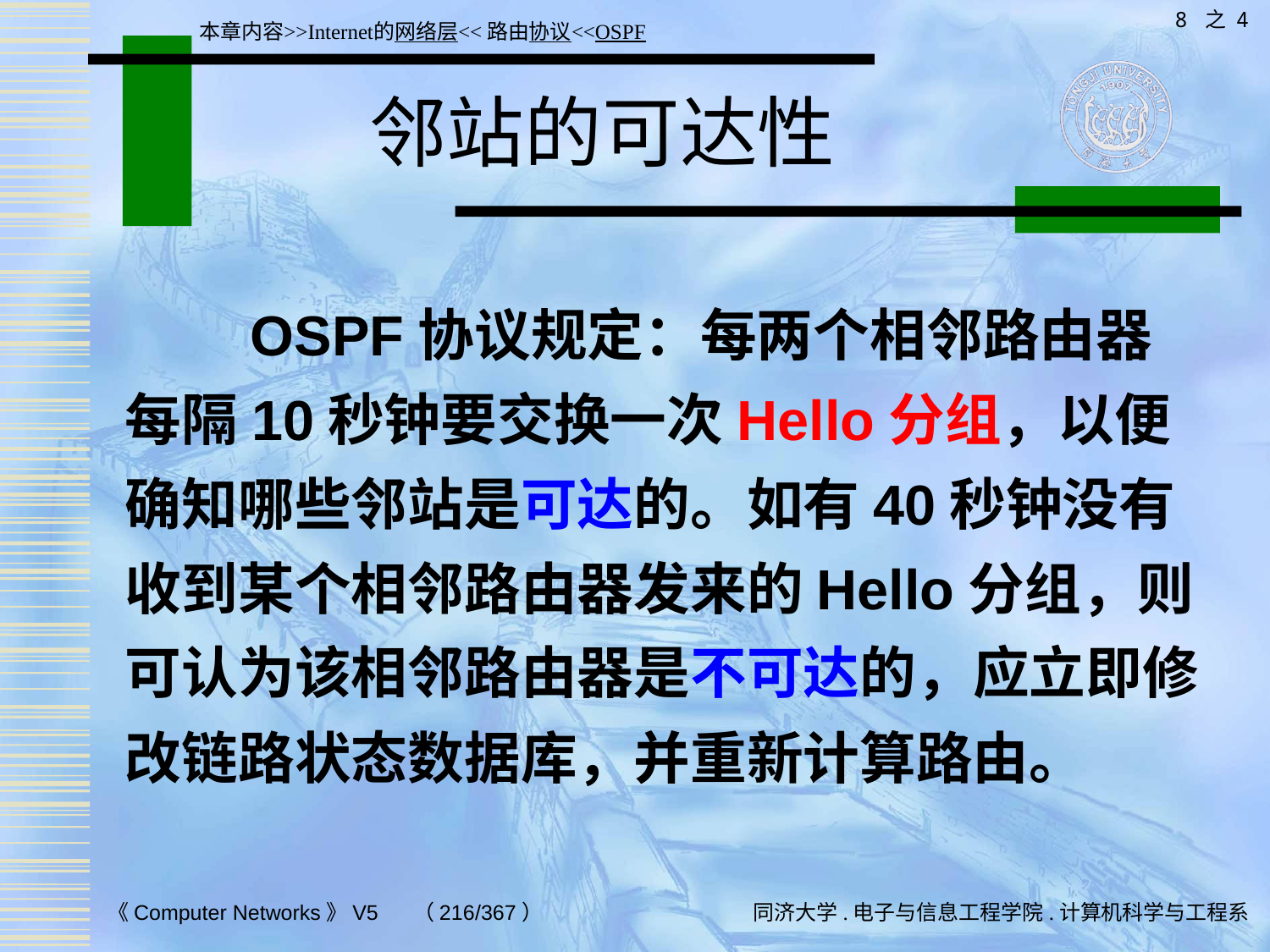

8 之 4
本章内容>>Internet的网络层<<路由协议<<OSPF
# 邻站的可达性
        OSPF协议规定：每两个相邻路由器每隔10秒钟要交换一次Hello分组，以便确知哪些邻站是可达的。如有40秒钟没有收到某个相邻路由器发来的Hello分组，则可认为该相邻路由器是不可达的，应立即修改链路状态数据库，并重新计算路由。